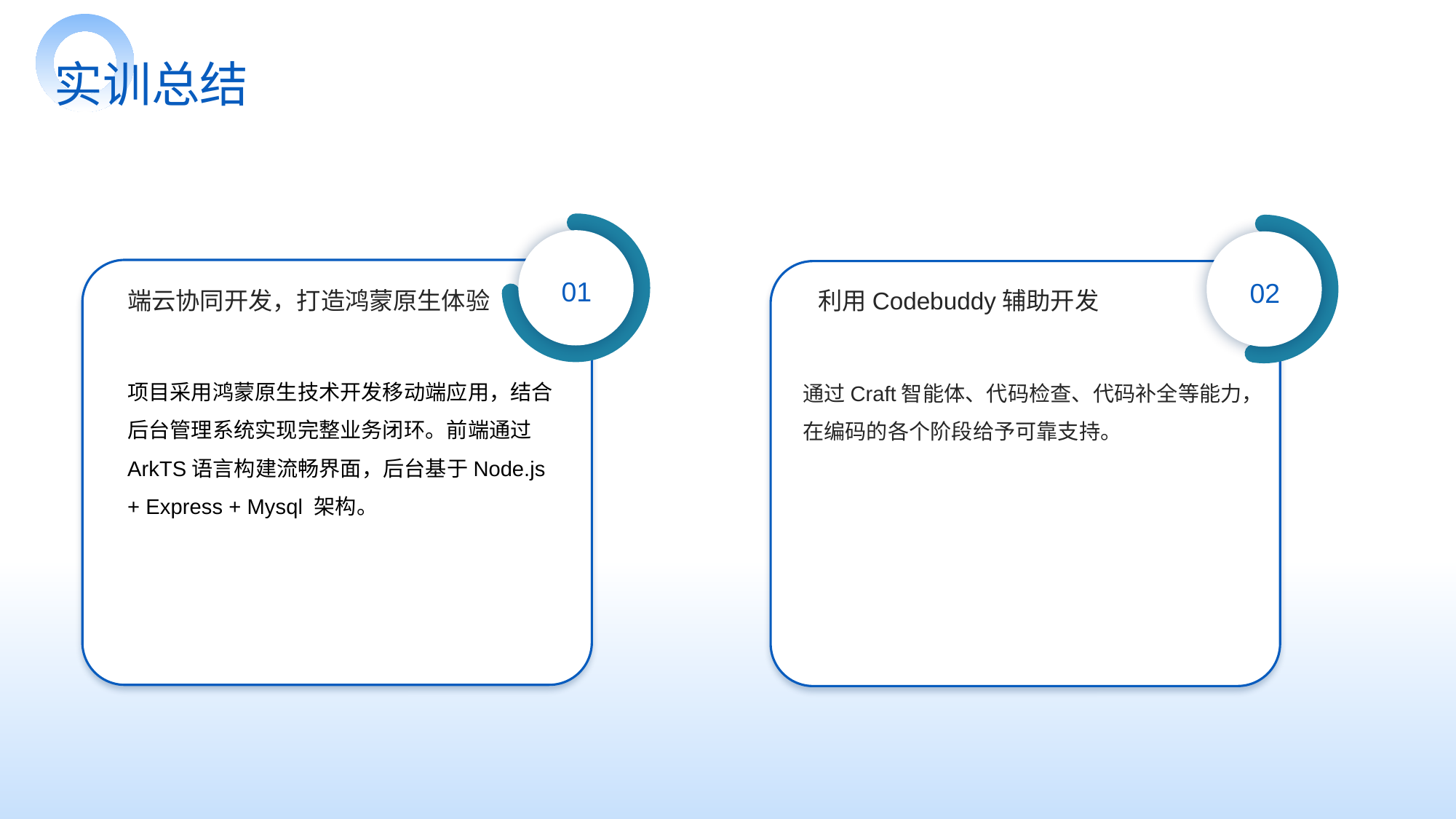

实训总结

端云协同开发，打造鸿蒙原生体验
利用Codebuddy辅助开发
01
02

项目采用鸿蒙原生技术开发移动端应用，结合后台管理系统实现完整业务闭环。前端通过ArkTS语言构建流畅界面，后台基于Node.js + Express + Mysql 架构。
通过Craft智能体、代码检查、代码补全等能力，在编码的各个阶段给予可靠支持。